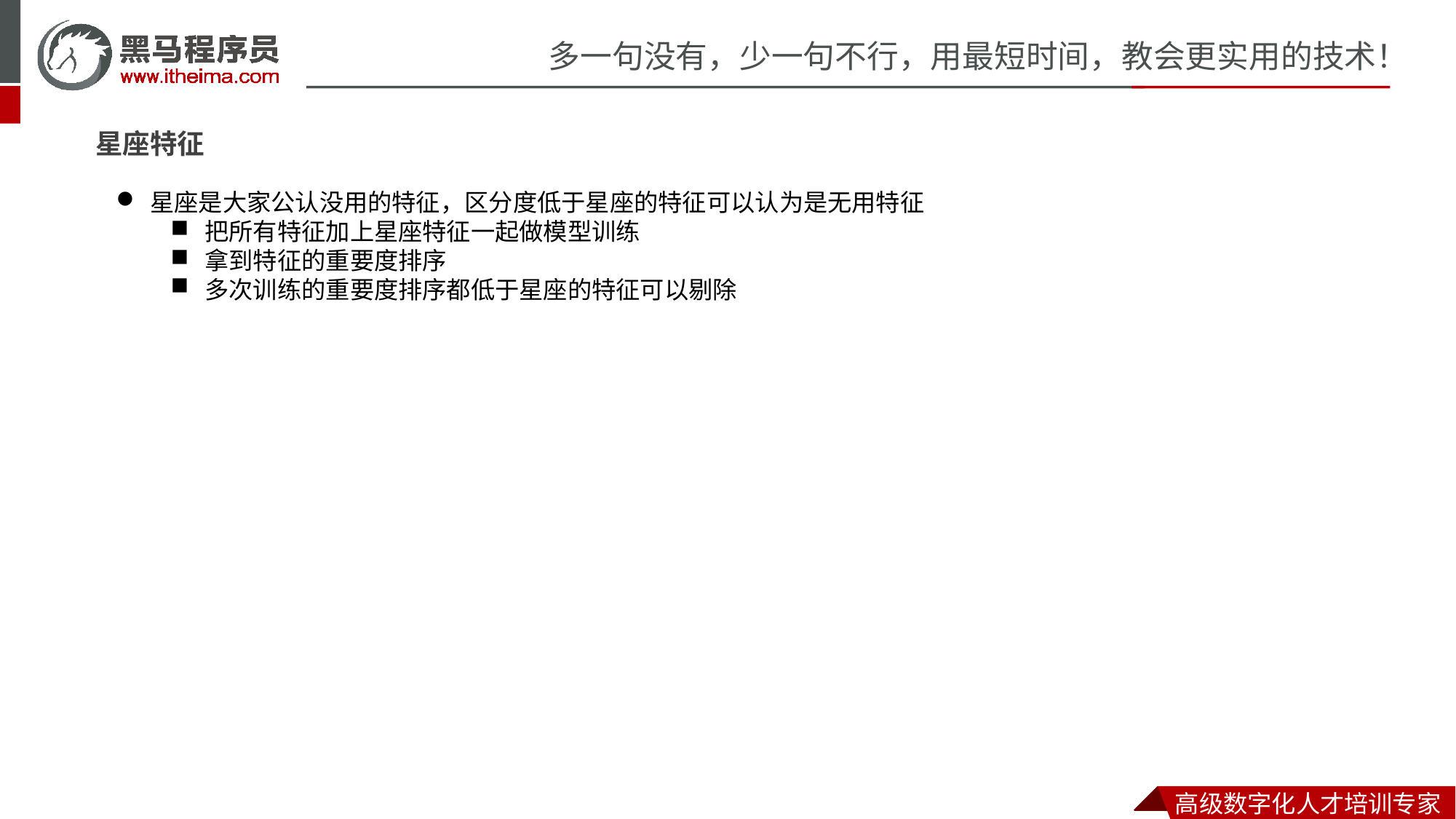

星座特征
星座是大家公认没用的特征，区分度低于星座的特征可以认为是无用特征
把所有特征加上星座特征一起做模型训练
拿到特征的重要度排序
多次训练的重要度排序都低于星座的特征可以剔除